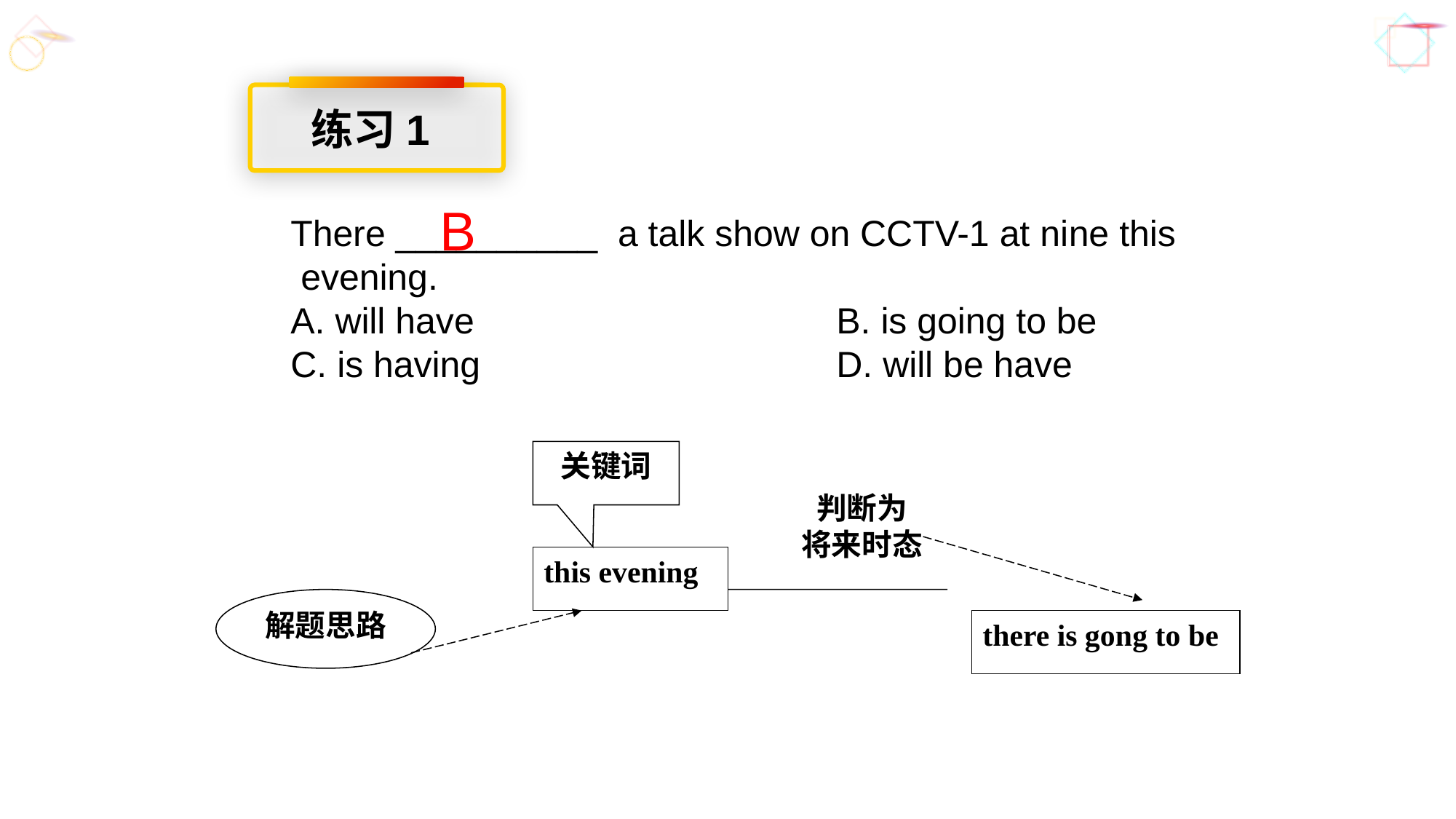

练习1

B
There __________  a talk show on CCTV-1 at nine this
 evening.
A. will have				B. is going to be
C. is having				D. will be have
关键词
判断为
将来时态

this evening
解题思路

there is gong to be